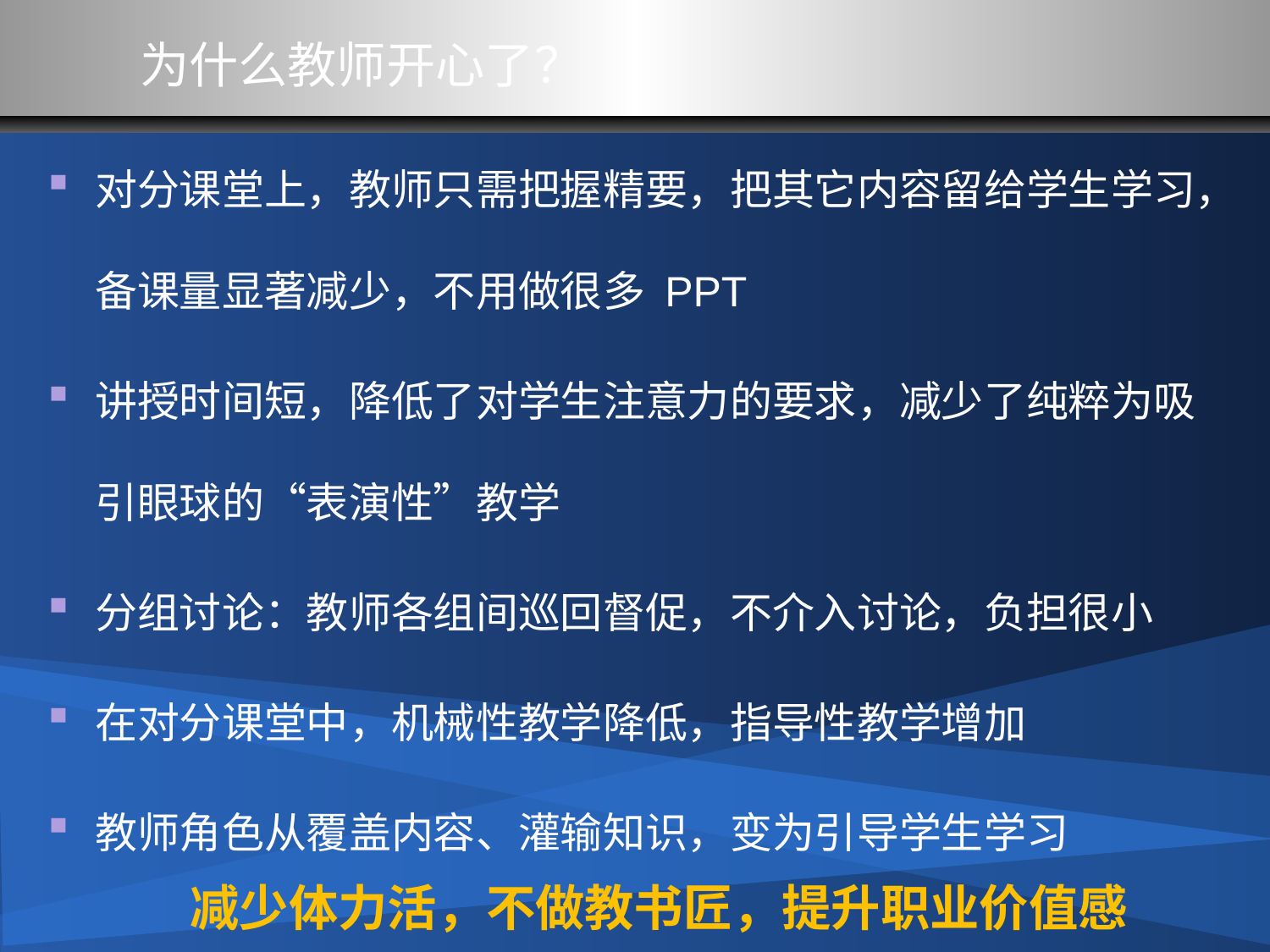

为什么教师开心了？
对分课堂上，教师只需把握精要，把其它内容留给学生学习，备课量显著减少，不用做很多 PPT
讲授时间短，降低了对学生注意力的要求，减少了纯粹为吸引眼球的“表演性”教学
分组讨论：教师各组间巡回督促，不介入讨论，负担很小
在对分课堂中，机械性教学降低，指导性教学增加
教师角色从覆盖内容、灌输知识，变为引导学生学习
减少体力活，不做教书匠，提升职业价值感